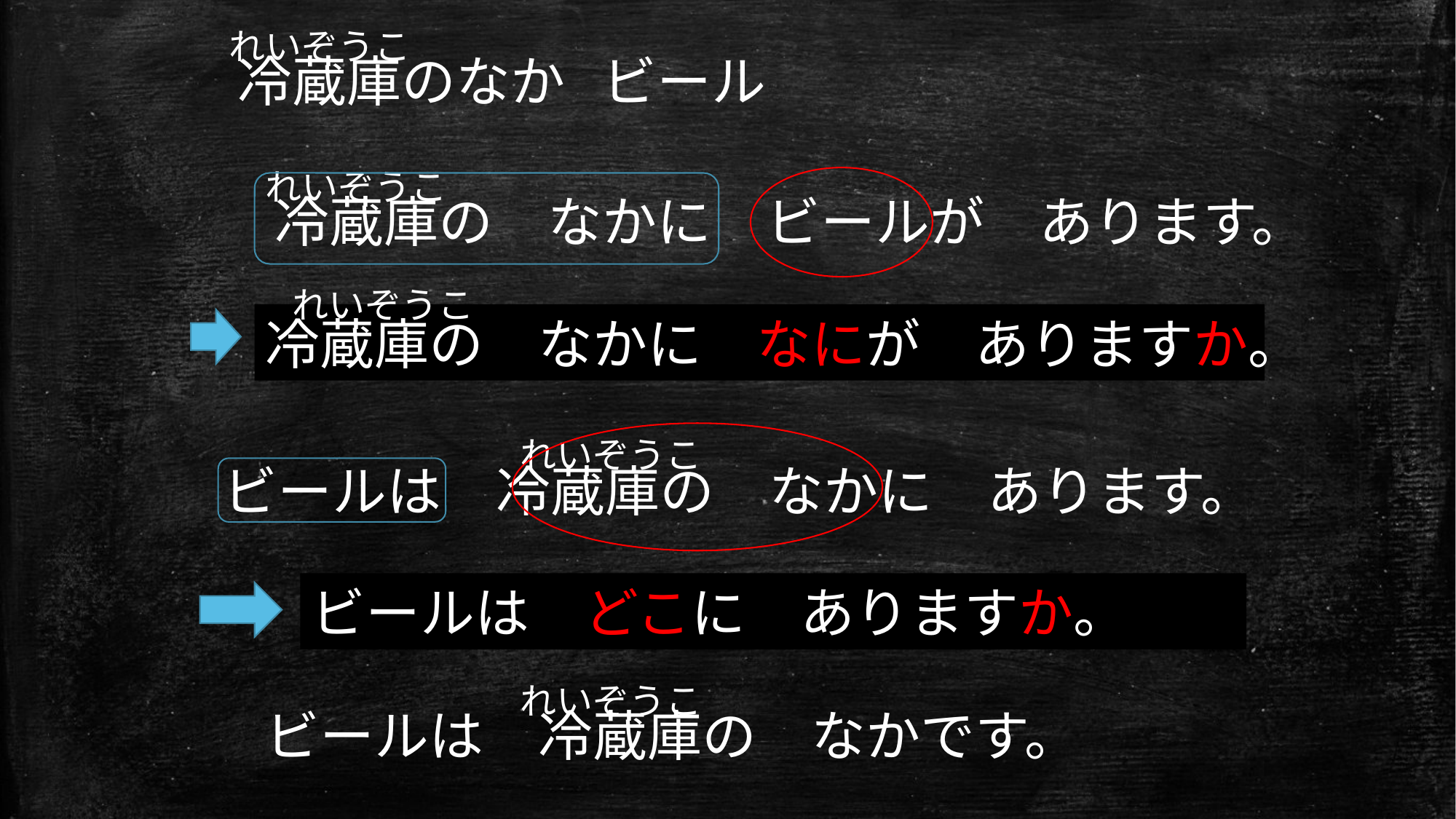

れいぞうこ
冷蔵庫のなか
ビール
れいぞうこ

冷蔵庫の　なかに　ビールが　あります。
れいぞうこ
冷蔵庫の　なかに　なにが　ありますか。

れいぞうこ
ビールは　冷蔵庫の　なかに　あります。

ビールは　どこに　ありますか。

れいぞうこ
ビールは　冷蔵庫の　なかです。